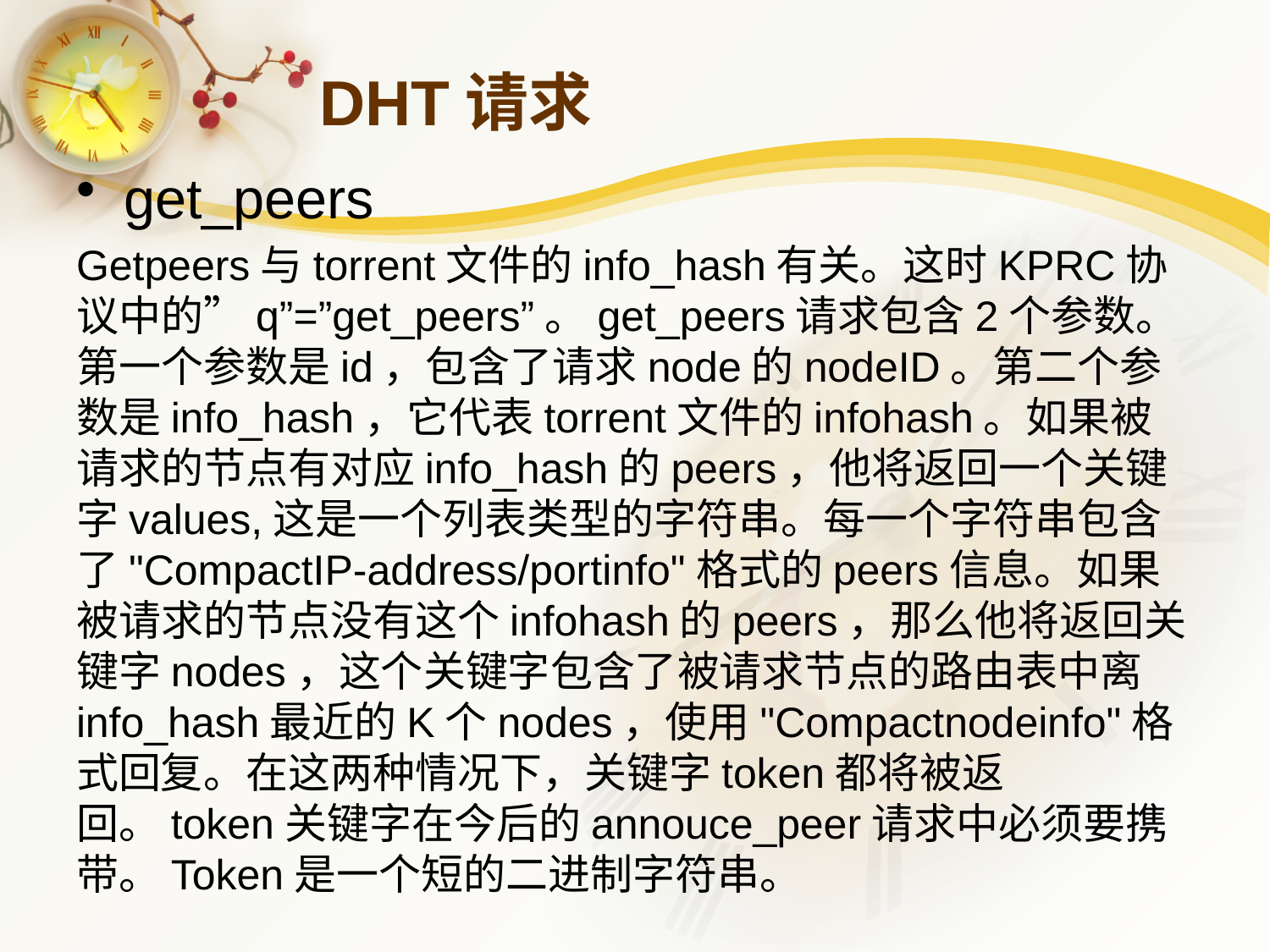

# DHT请求
get_peers
Getpeers与torrent文件的info_hash有关。这时KPRC协议中的”q”=”get_peers”。get_peers请求包含2个参数。第一个参数是id，包含了请求node的nodeID。第二个参数是info_hash，它代表torrent文件的infohash。如果被请求的节点有对应info_hash的peers，他将返回一个关键字values,这是一个列表类型的字符串。每一个字符串包含了"CompactIP-address/portinfo"格式的peers信息。如果被请求的节点没有这个infohash的peers，那么他将返回关键字nodes，这个关键字包含了被请求节点的路由表中离info_hash最近的K个nodes，使用"Compactnodeinfo"格式回复。在这两种情况下，关键字token都将被返回。token关键字在今后的annouce_peer请求中必须要携带。Token是一个短的二进制字符串。